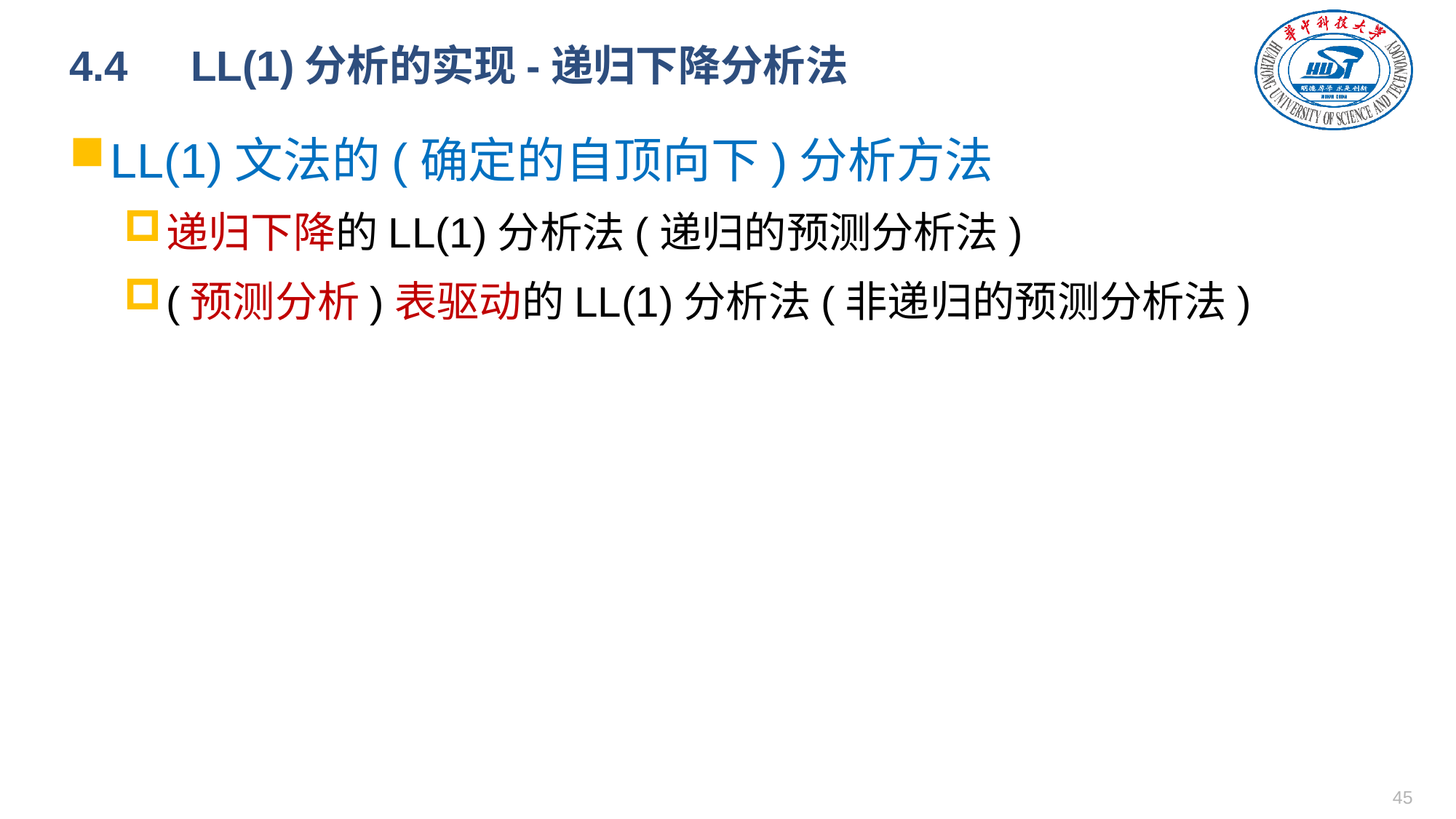

# 4.4　LL(1)分析的实现-递归下降分析法
LL(1)文法的(确定的自顶向下)分析方法
递归下降的LL(1)分析法(递归的预测分析法)
(预测分析)表驱动的LL(1)分析法(非递归的预测分析法)
45